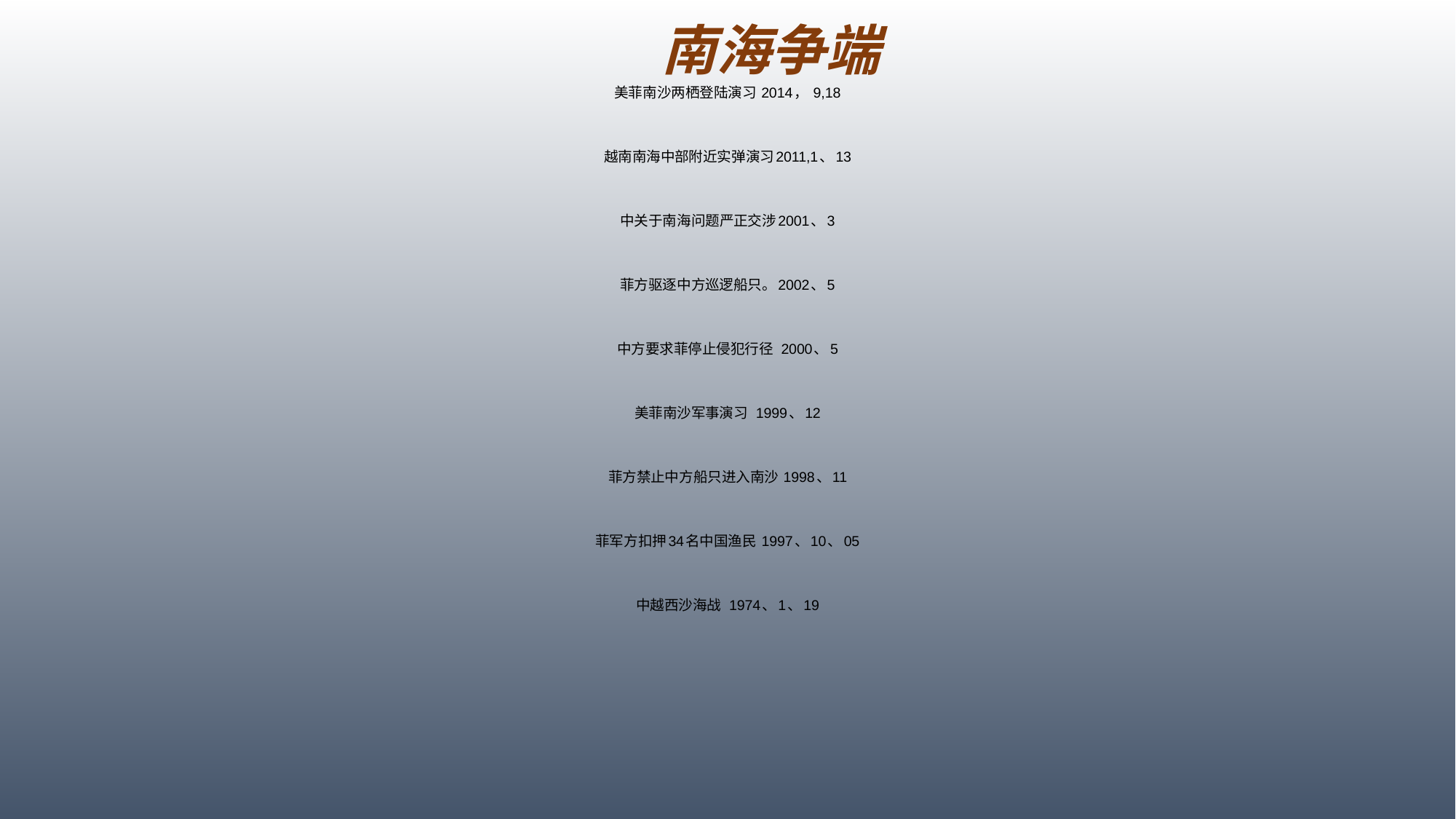

# 南海争端
美菲南沙两栖登陆演习 2014， 9,18
越南南海中部附近实弹演习2011,1、13
中关于南海问题严正交涉2001、3
菲方驱逐中方巡逻船只。2002、5
中方要求菲停止侵犯行径  2000、5
美菲南沙军事演习  1999、12
菲方禁止中方船只进入南沙 1998、11
菲军方扣押34名中国渔民 1997、10、05
中越西沙海战  1974、1、19